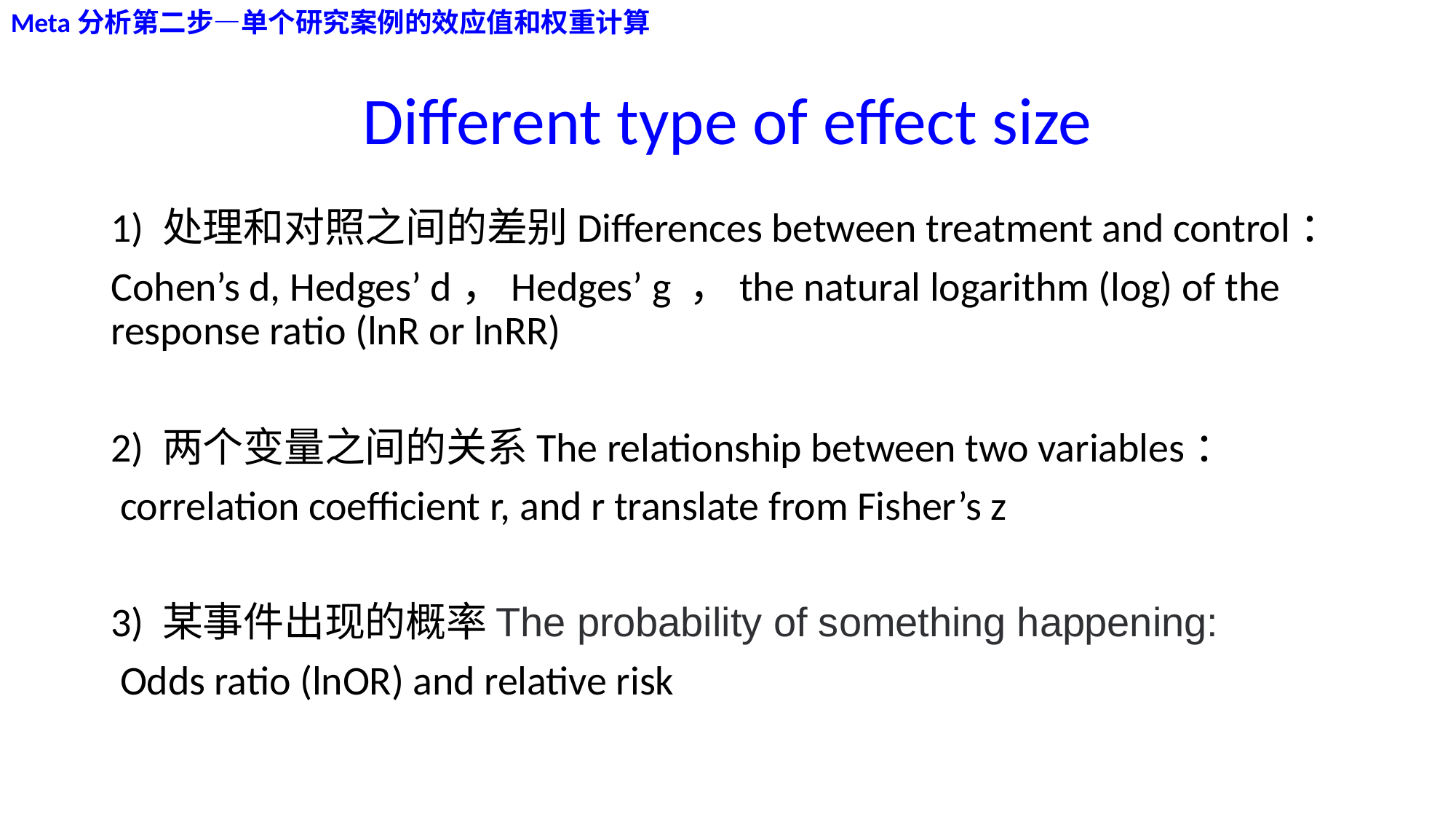

Meta分析第二步—单个研究案例的效应值和权重计算
# Different type of effect size
1) 处理和对照之间的差别Differences between treatment and control：
Cohen’s d, Hedges’ d，Hedges’ g ，the natural logarithm (log) of the response ratio (lnR or lnRR)

2) 两个变量之间的关系The relationship between two variables：
 correlation coefficient r, and r translate from Fisher’s z

3) 某事件出现的概率The probability of something happening:
 Odds ratio (lnOR) and relative risk